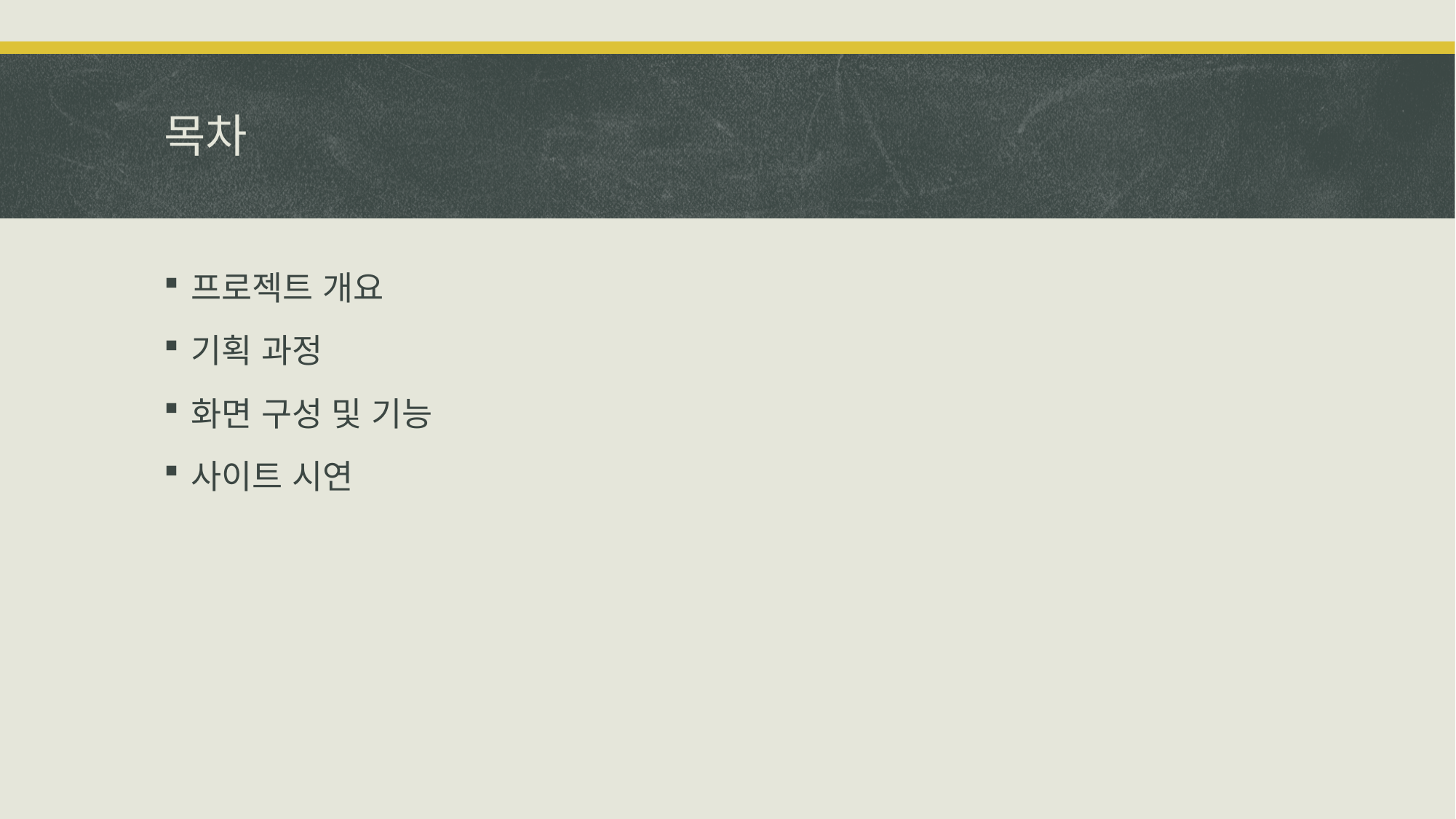

# 목차
프로젝트 개요
기획 과정
화면 구성 및 기능
사이트 시연